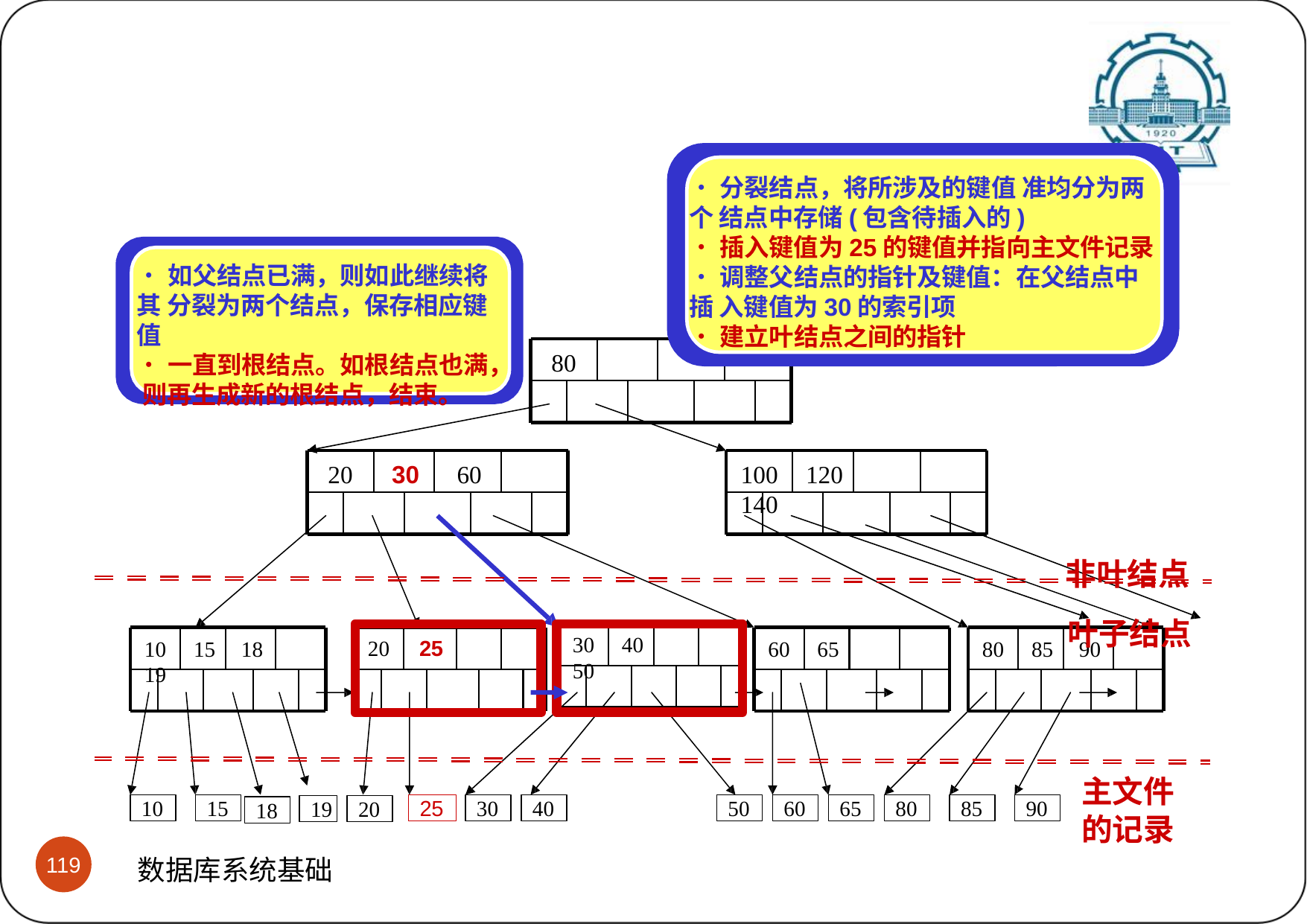

# B+树之分裂与合并过程再示例 (4)分裂条件与分裂过程

•分裂结点，将所涉及的键值 准均分为两个 结点中存储(包含待插入的)
•插入键值为25的键值并指向主文件记录
•调整父结点的指针及键值：在父结点中插 入键值为30的索引项
•建立叶结点之间的指针

•如父结点已满，则如此继续将其 分裂为两个结点，保存相应键值
•一直到根结点。如根结点也满， 则再生成新的根结点，结束。

80

100	120	140
20	30	60

非叶结点 叶子结点

30	40	50
20	25
10	15	18	19
60	65
80	85	90

主文件 的记录
10
15
25
30
40
50
60
65
80
85
90
19
20
18